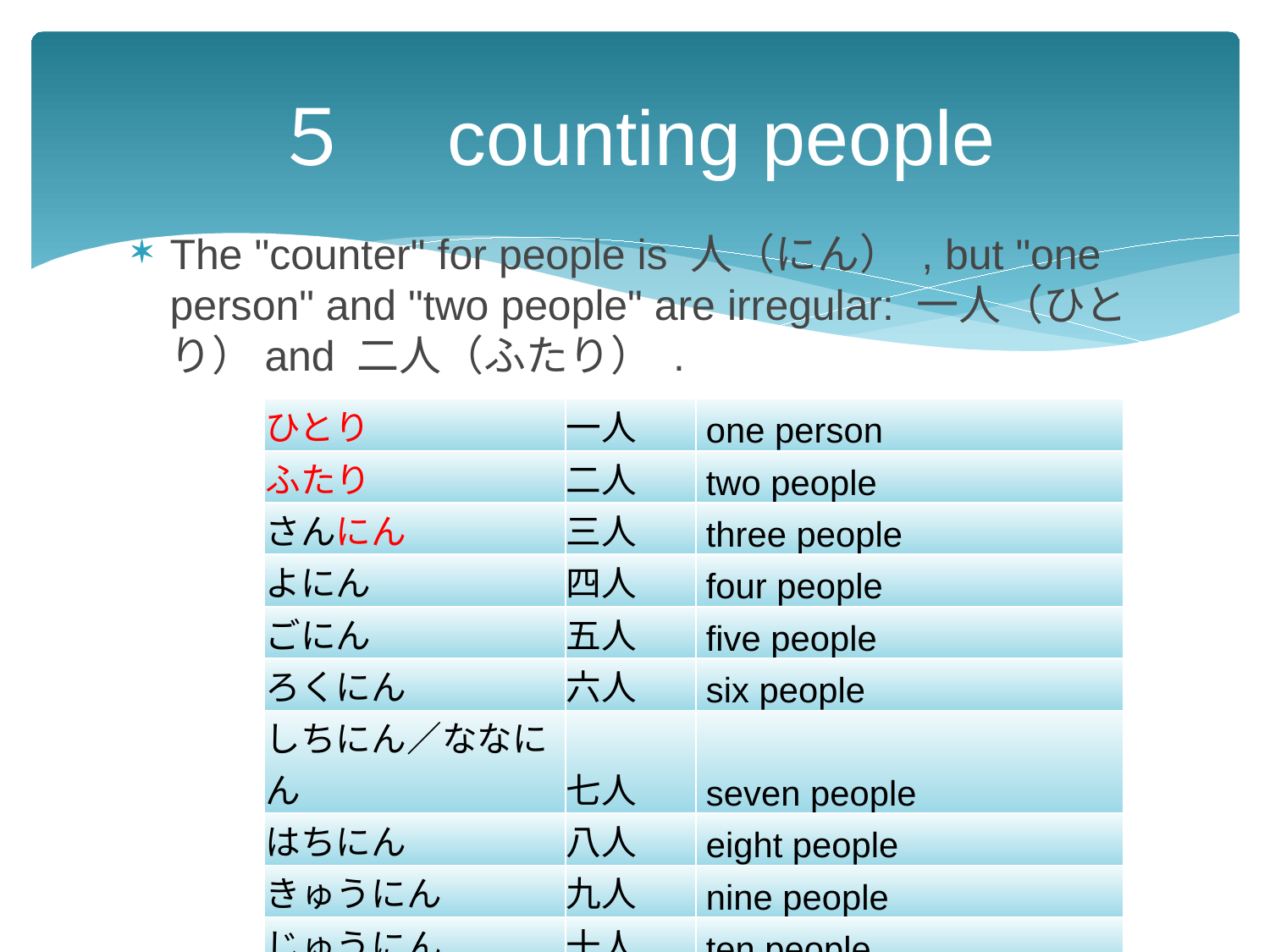

# ５　counting people
The "counter" for people is 人（にん） , but "one person" and "two people" are irregular: 一人（ひとり）and 二人（ふたり） .

| ひとり | 一人 | one person |
| --- | --- | --- |
| ふたり | 二人 | two people |
| さんにん | 三人 | three people |
| よにん | 四人 | four people |
| ごにん | 五人 | five people |
| ろくにん | 六人 | six people |
| しちにん／ななにん | 七人 | seven people |
| はちにん | 八人 | eight people |
| きゅうにん | 九人 | nine people |
| じゅうにん | 十人 | ten people |